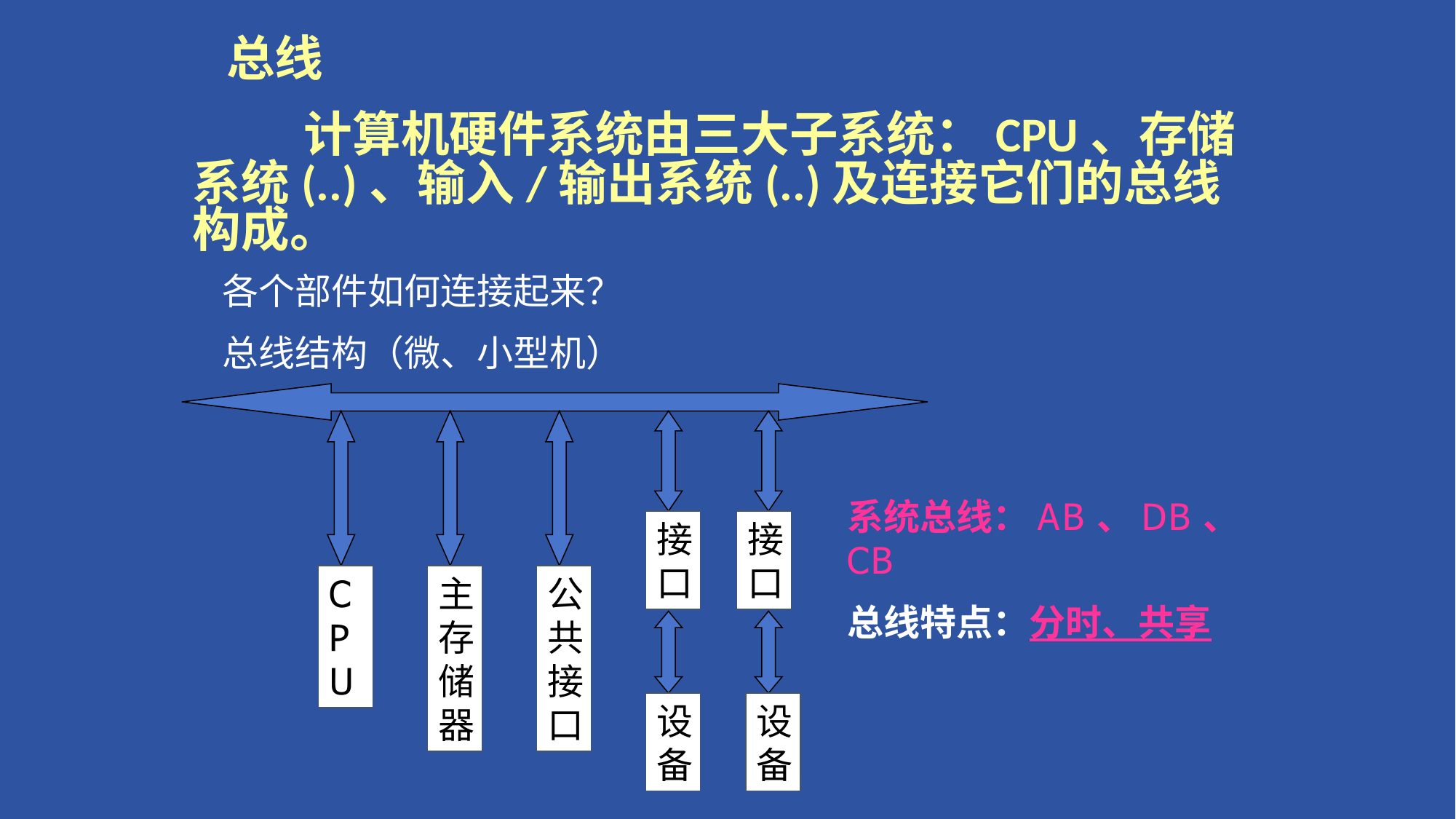

总线
       计算机硬件系统由三大子系统：CPU、存储系统(..)、输入/输出系统(..)及连接它们的总线构成。
各个部件如何连接起来？
总线结构（微、小型机）

接口
接口
CPU
主存储器
公共接口

设备
设备
系统总线：AB、DB、CB
总线特点：分时、共享
71